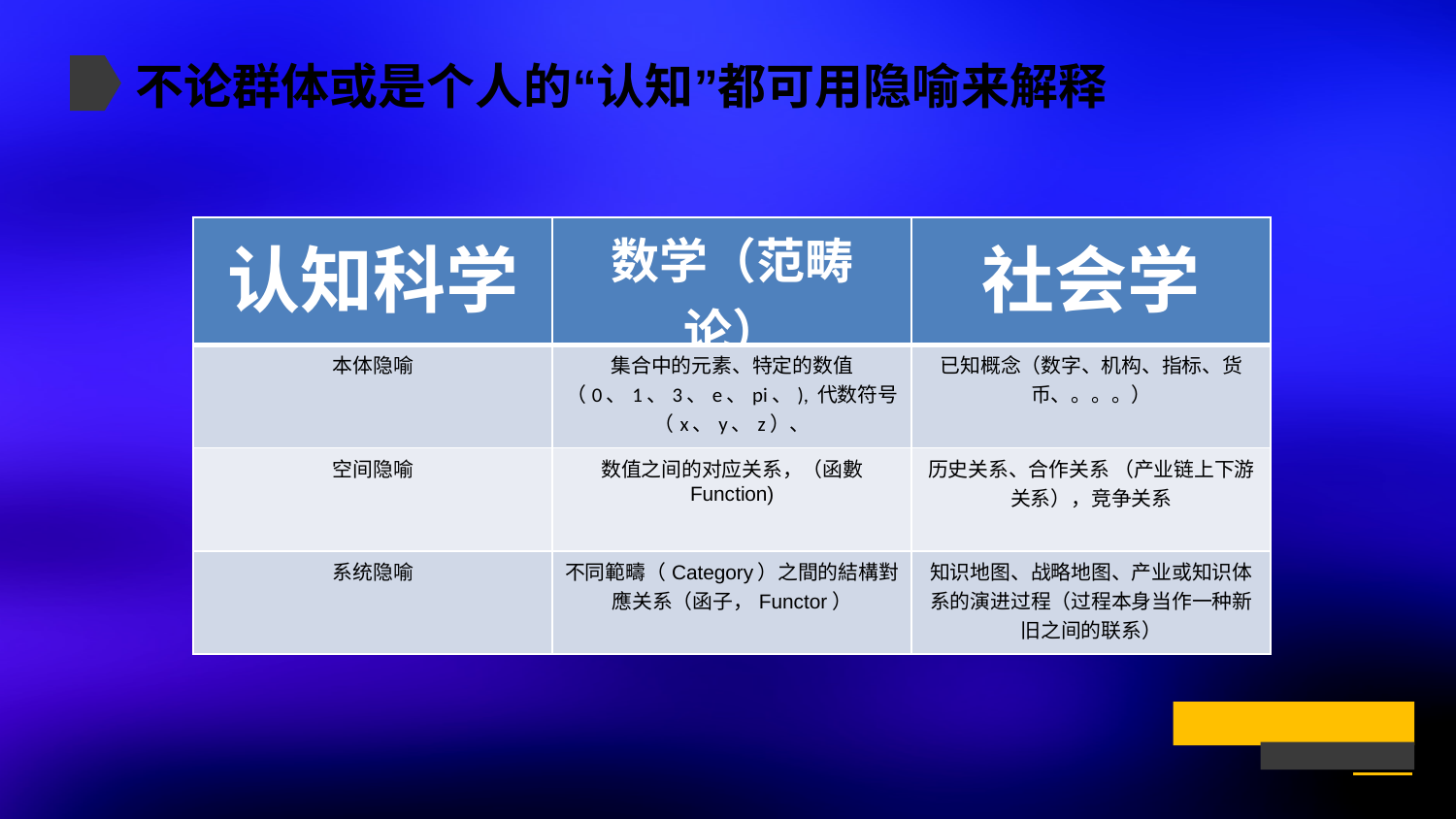

不论群体或是个人的“认知”都可用隐喻来解释

| 认知科学 | 数学（范畴论） | 社会学 |
| --- | --- | --- |
| 本体隐喻 | 集合中的元素、特定的数值（0、1、3、e、pi、), 代数符号 （x、y、z）、 | 已知概念（数字、机构、指标、货币、。。。） |
| 空间隐喻 | 数值之间的对应关系，（函數 Function) | 历史关系、合作关系 （产业链上下游关系），竞争关系 |
| 系统隐喻 | 不同範疇（Category）之間的結構對應关系（函子，Functor） | 知识地图、战略地图、产业或知识体系的演进过程（过程本身当作一种新旧之间的联系） |